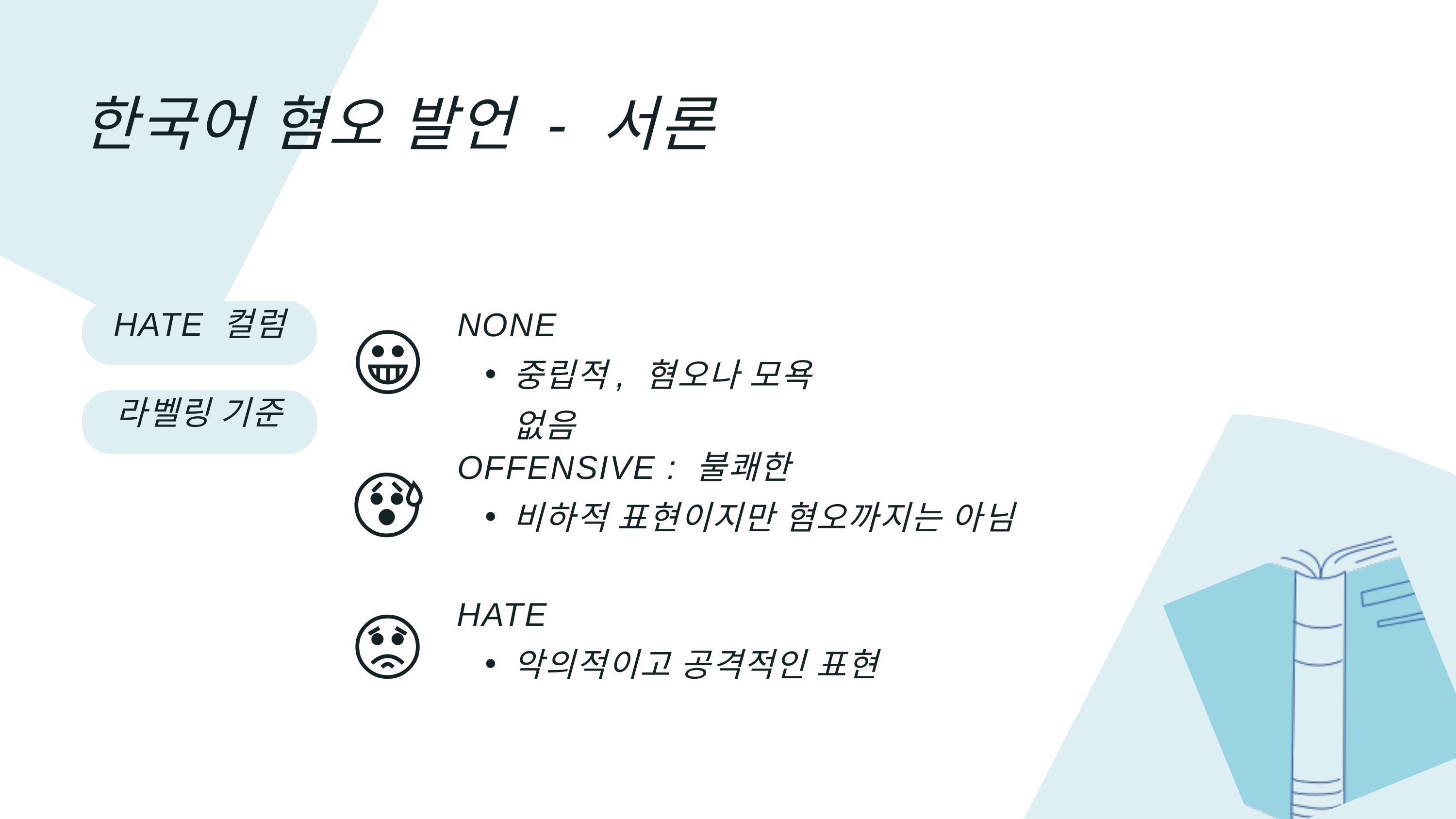

한국어 혐오 발언 - 서론
😀
NONE
중립적, 혐오나 모욕 없음

HATE 컬럼

라벨링 기준
😰
OFFENSIVE : 불쾌한
비하적 표현이지만 혐오까지는 아님

😡
HATE
악의적이고 공격적인 표현